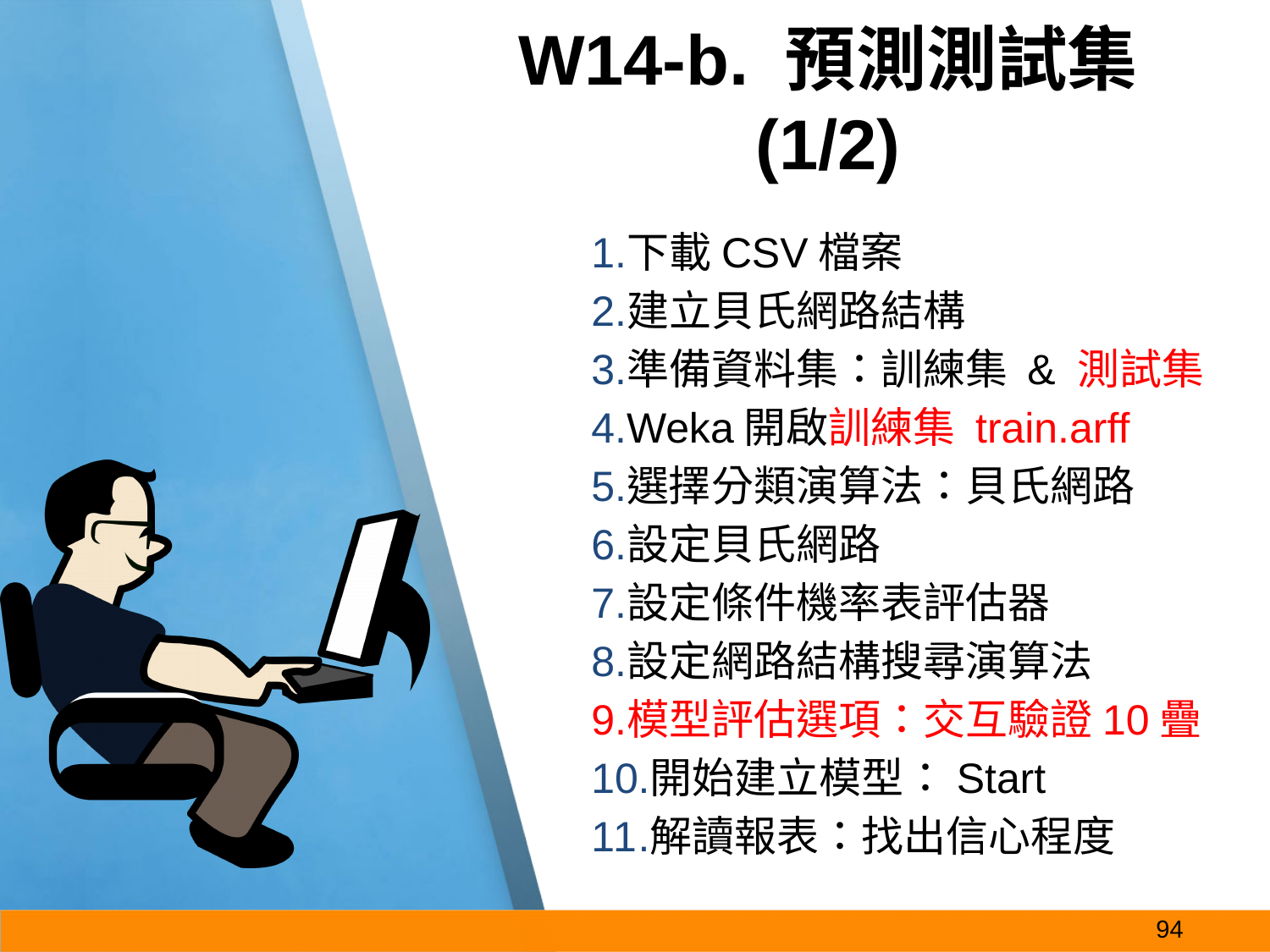

# W14-b. 預測測試集
(1/2)
下載CSV檔案
建立貝氏網路結構
準備資料集：訓練集 & 測試集
Weka開啟訓練集 train.arff
選擇分類演算法：貝氏網路
設定貝氏網路
設定條件機率表評估器
設定網路結構搜尋演算法
模型評估選項：交互驗證10疊
開始建立模型：Start
解讀報表：找出信心程度
94